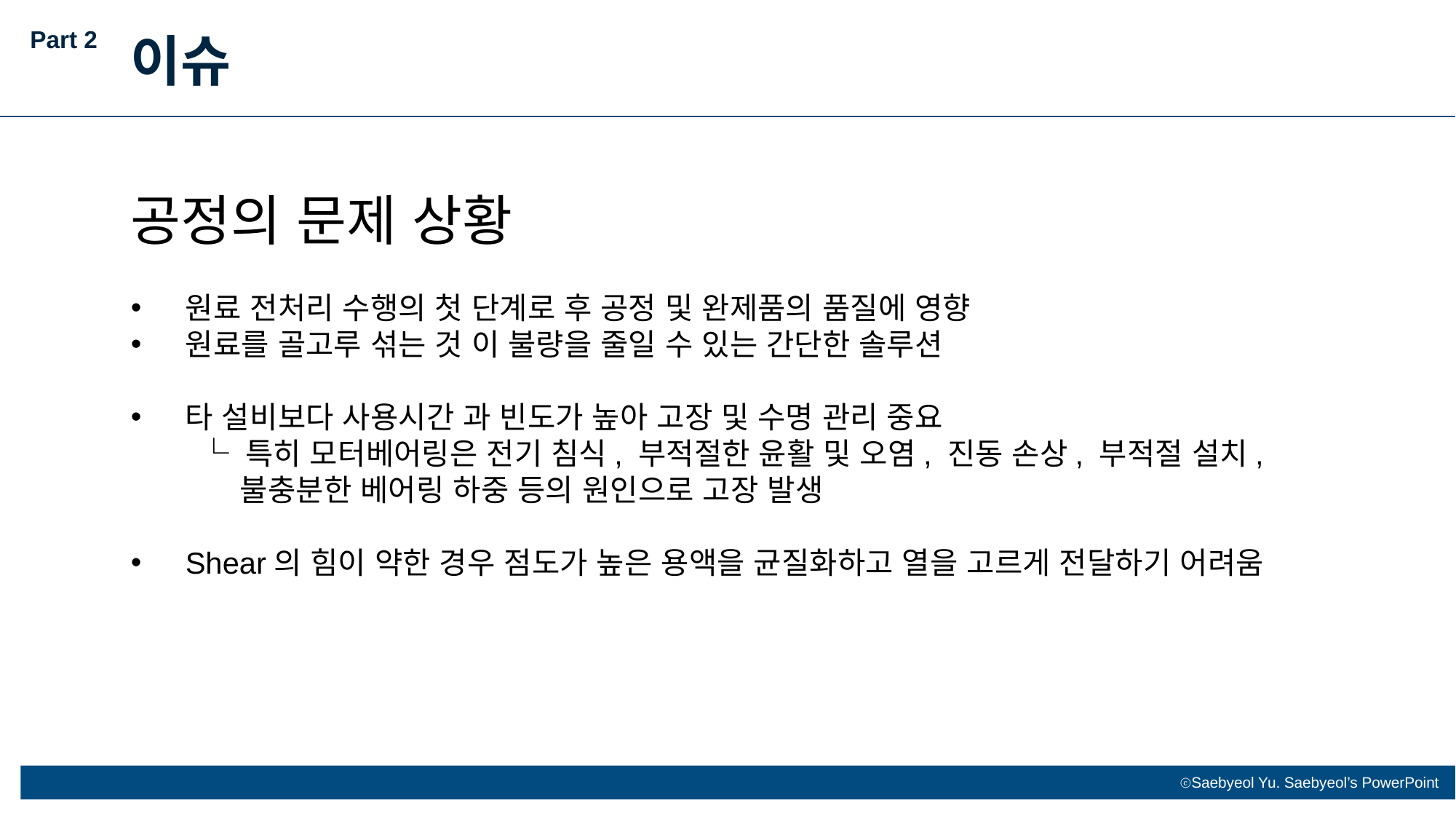

Part 2
이슈
공정의 문제 상황
원료 전처리 수행의 첫 단계로 후 공정 및 완제품의 품질에 영향
원료를 골고루 섞는 것 이 불량을 줄일 수 있는 간단한 솔루션

타 설비보다 사용시간 과 빈도가 높아 고장 및 수명 관리 중요
        └ 특히 모터베어링은 전기 침식, 부적절한 윤활 및 오염, 진동 손상, 부적절 설치,
	불충분한 베어링 하중 등의 원인으로 고장 발생

Shear의 힘이 약한 경우 점도가 높은 용액을 균질화하고 열을 고르게 전달하기 어려움